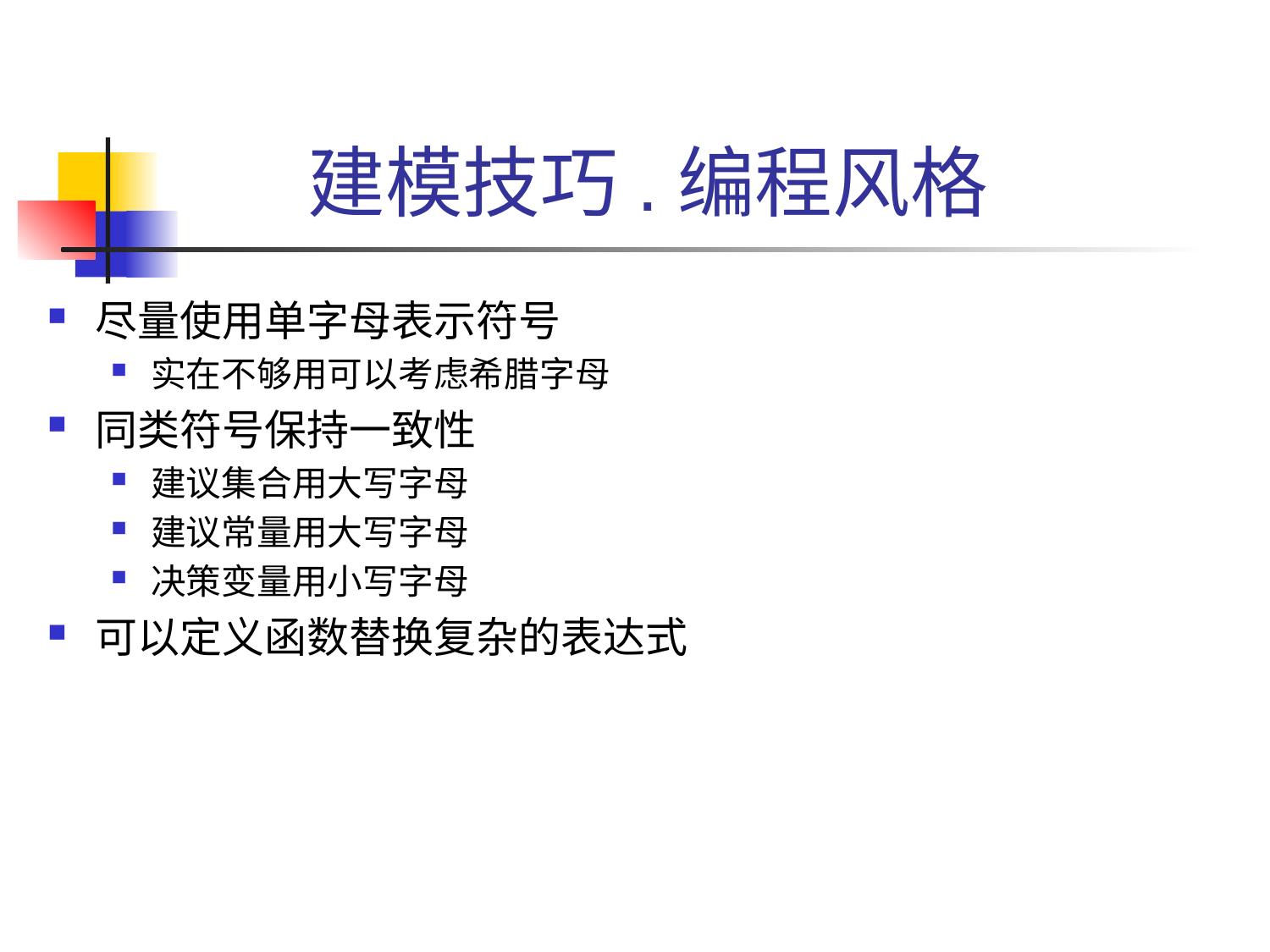

# 建模技巧.编程风格
尽量使用单字母表示符号
实在不够用可以考虑希腊字母
同类符号保持一致性
建议集合用大写字母
建议常量用大写字母
决策变量用小写字母
可以定义函数替换复杂的表达式